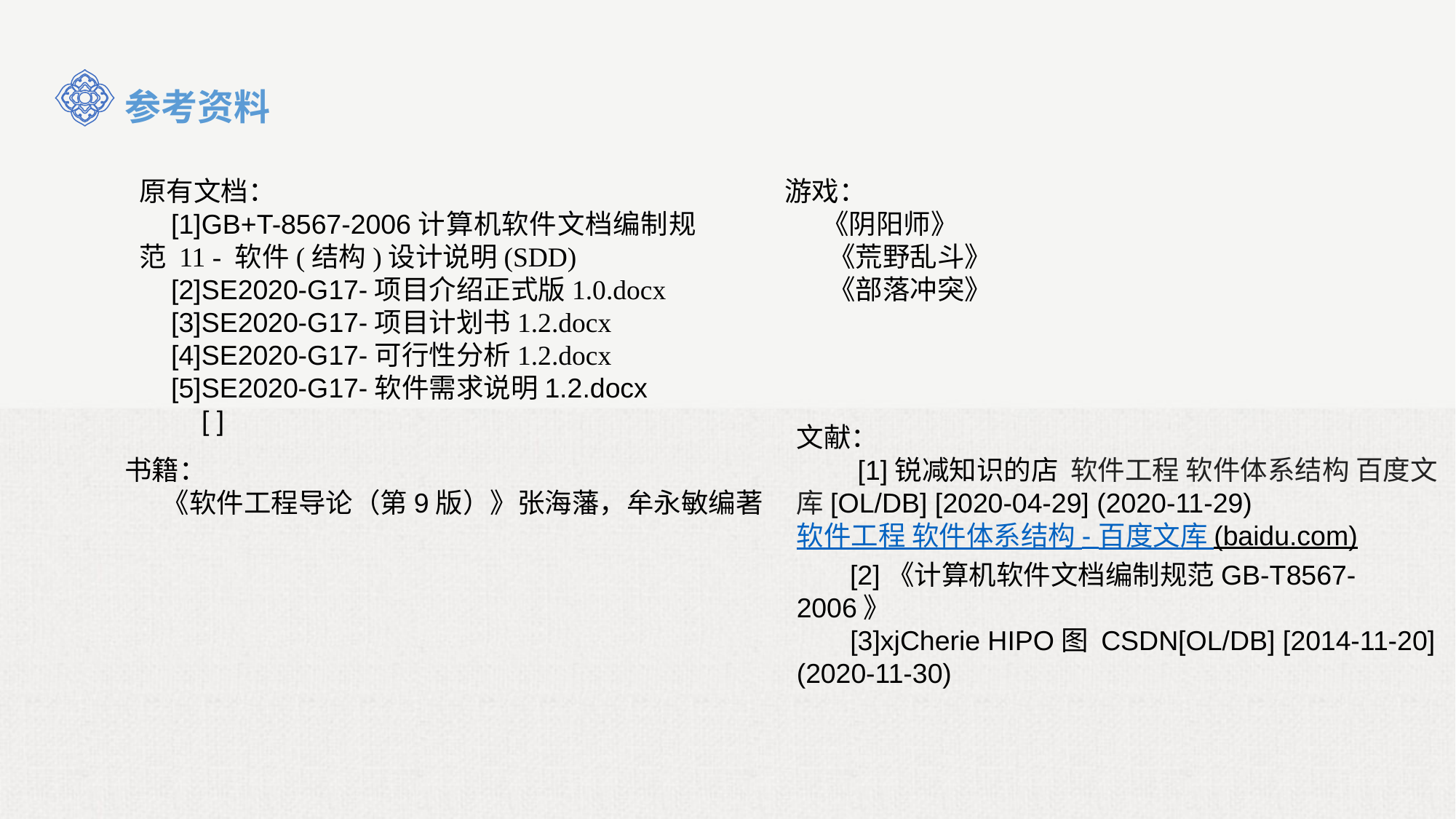

参考资料

原有文档：
[1]GB+T-8567-2006计算机软件文档编制规范 11 - 软件(结构)设计说明(SDD)
[2]SE2020-G17-项目介绍正式版1.0.docx
[3]SE2020-G17-项目计划书1.2.docx
[4]SE2020-G17-可行性分析1.2.docx
[5]SE2020-G17-软件需求说明1.2.docx
    [ ]
游戏：
      《阴阳师》
      《荒野乱斗》
      《部落冲突》
文献：
        [1]锐减知识的店  软件工程 软件体系结构 百度文库[OL/DB] [2020-04-29] (2020-11-29)
软件工程 软件体系结构 - 百度文库 (baidu.com)
       [2]《计算机软件文档编制规范GB-T8567-2006》
       [3]xjCherie HIPO图 CSDN[OL/DB] [2014-11-20](2020-11-30)
书籍：
      《软件工程导论（第9版）》张海藩，牟永敏编著